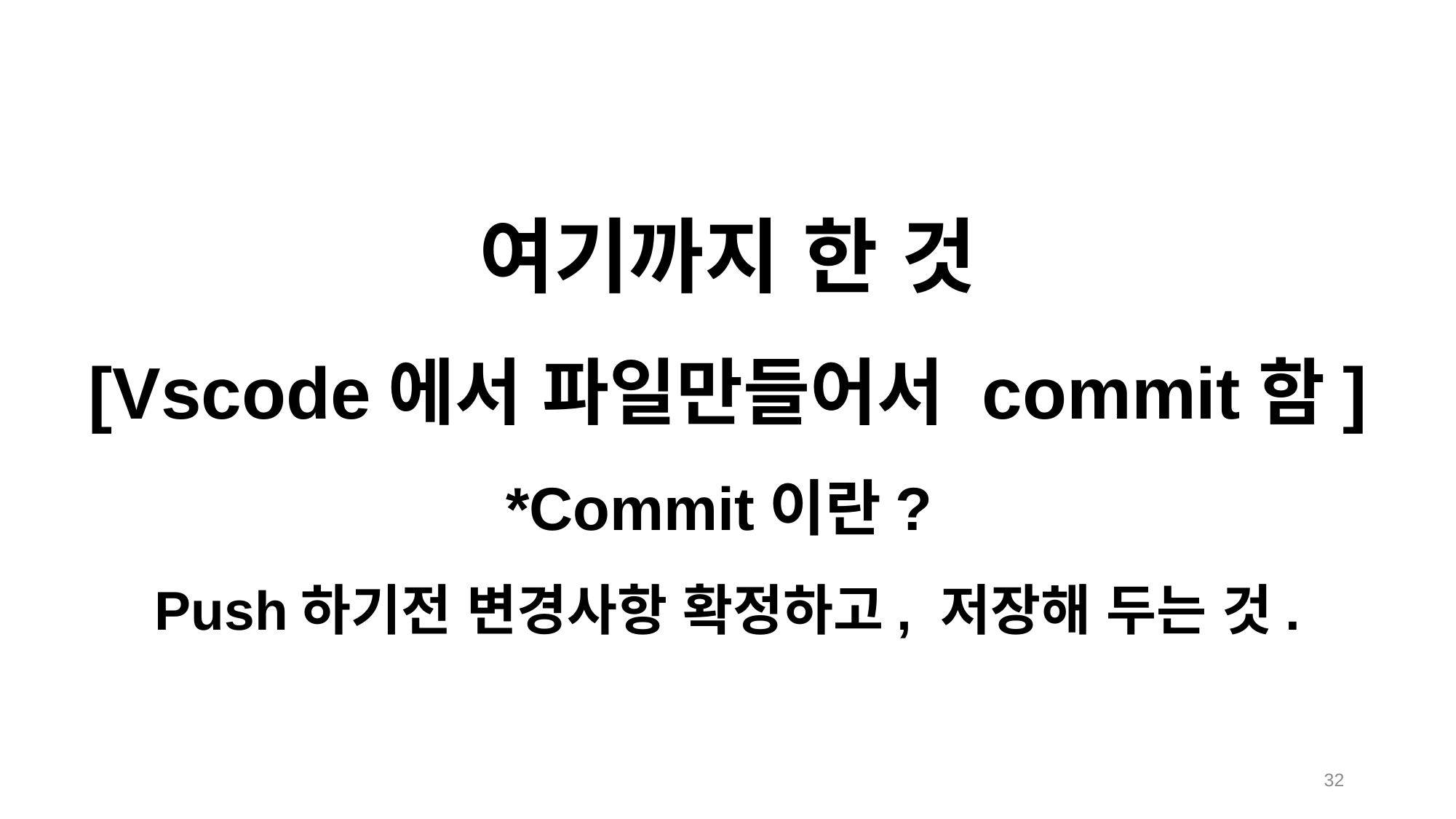

여기까지 한 것
[Vscode에서 파일만들어서 commit함]
*Commit이란?
Push하기전 변경사항 확정하고, 저장해 두는 것.
32